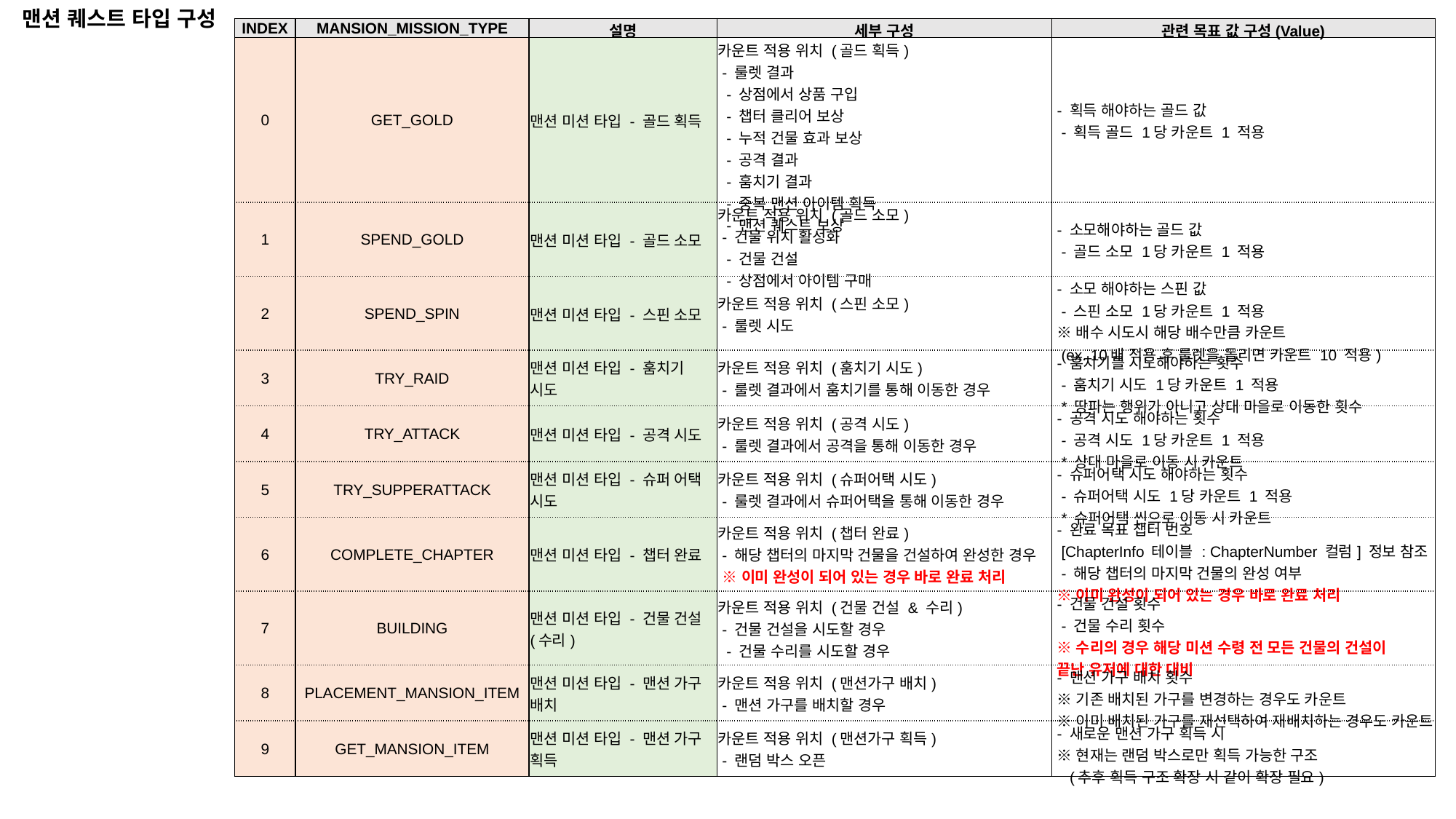

맨션 퀘스트 타입 구성
| INDEX | MANSION\_MISSION\_TYPE | 설명 | 세부 구성 | 관련 목표 값 구성(Value) |
| --- | --- | --- | --- | --- |
| 0 | GET\_GOLD | 맨션 미션 타입 - 골드 획득 | 카운트 적용 위치 (골드 획득) - 룰렛 결과 - 상점에서 상품 구입 - 챕터 클리어 보상 - 누적 건물 효과 보상 - 공격 결과 - 훔치기 결과 - 중복 맨션 아이템 획득 - 맨션 퀘스트 보상 | - 획득 해야하는 골드 값 - 획득 골드 1당 카운트 1 적용 |
| 1 | SPEND\_GOLD | 맨션 미션 타입 - 골드 소모 | 카운트 적용 위치 (골드 소모) - 건물 위치 활성화 - 건물 건설 - 상점에서 아이템 구매 | - 소모해야하는 골드 값 - 골드 소모 1당 카운트 1 적용 |
| 2 | SPEND\_SPIN | 맨션 미션 타입 - 스핀 소모 | 카운트 적용 위치 (스핀 소모) - 룰렛 시도 | - 소모 해야하는 스핀 값 - 스핀 소모 1당 카운트 1 적용 ※ 배수 시도시 해당 배수만큼 카운트 (ex. 10배 적용 후 룰렛을 돌리면 카운트 10 적용) |
| 3 | TRY\_RAID | 맨션 미션 타입 - 훔치기 시도 | 카운트 적용 위치 (훔치기 시도) - 룰렛 결과에서 훔치기를 통해 이동한 경우 | - 훔치기를 시도해야하는 횟수 - 훔치기 시도 1당 카운트 1 적용 \* 땅파는 행위가 아니고 상대 마을로 이동한 횟수 |
| 4 | TRY\_ATTACK | 맨션 미션 타입 - 공격 시도 | 카운트 적용 위치 (공격 시도) - 룰렛 결과에서 공격을 통해 이동한 경우 | - 공격 시도 해야하는 횟수 - 공격 시도 1당 카운트 1 적용 \* 상대 마을로 이동 시 카운트 |
| 5 | TRY\_SUPPERATTACK | 맨션 미션 타입 - 슈퍼 어택 시도 | 카운트 적용 위치 (슈퍼어택 시도) - 룰렛 결과에서 슈퍼어택을 통해 이동한 경우 | - 슈퍼어택 시도 해야하는 횟수 - 슈퍼어택 시도 1당 카운트 1 적용 \* 슈퍼어택 씬으로 이동 시 카운트 |
| 6 | COMPLETE\_CHAPTER | 맨션 미션 타입 - 챕터 완료 | 카운트 적용 위치 (챕터 완료) - 해당 챕터의 마지막 건물을 건설하여 완성한 경우 ※ 이미 완성이 되어 있는 경우 바로 완료 처리 | - 완료 목표 챕터 번호 [ChapterInfo 테이블 : ChapterNumber 컬럼] 정보 참조 - 해당 챕터의 마지막 건물의 완성 여부 ※ 이미 완성이 되어 있는 경우 바로 완료 처리 |
| 7 | BUILDING | 맨션 미션 타입 - 건물 건설(수리) | 카운트 적용 위치 (건물 건설 & 수리) - 건물 건설을 시도할 경우 - 건물 수리를 시도할 경우 | - 건물 건설 횟수 - 건물 수리 횟수 ※ 수리의 경우 해당 미션 수령 전 모든 건물의 건설이 끝난 유저에 대한 대비 |
| 8 | PLACEMENT\_MANSION\_ITEM | 맨션 미션 타입 - 맨션 가구 배치 | 카운트 적용 위치 (맨션가구 배치) - 맨션 가구를 배치할 경우 | - 맨션 가구 배치 횟수 ※ 기존 배치된 가구를 변경하는 경우도 카운트 ※ 이미 배치된 가구를 재선택하여 재배치하는 경우도 카운트 |
| 9 | GET\_MANSION\_ITEM | 맨션 미션 타입 - 맨션 가구 획득 | 카운트 적용 위치 (맨션가구 획득) - 랜덤 박스 오픈 | - 새로운 맨션 가구 획득 시 ※ 현재는 랜덤 박스로만 획득 가능한 구조 (추후 획득 구조 확장 시 같이 확장 필요) |